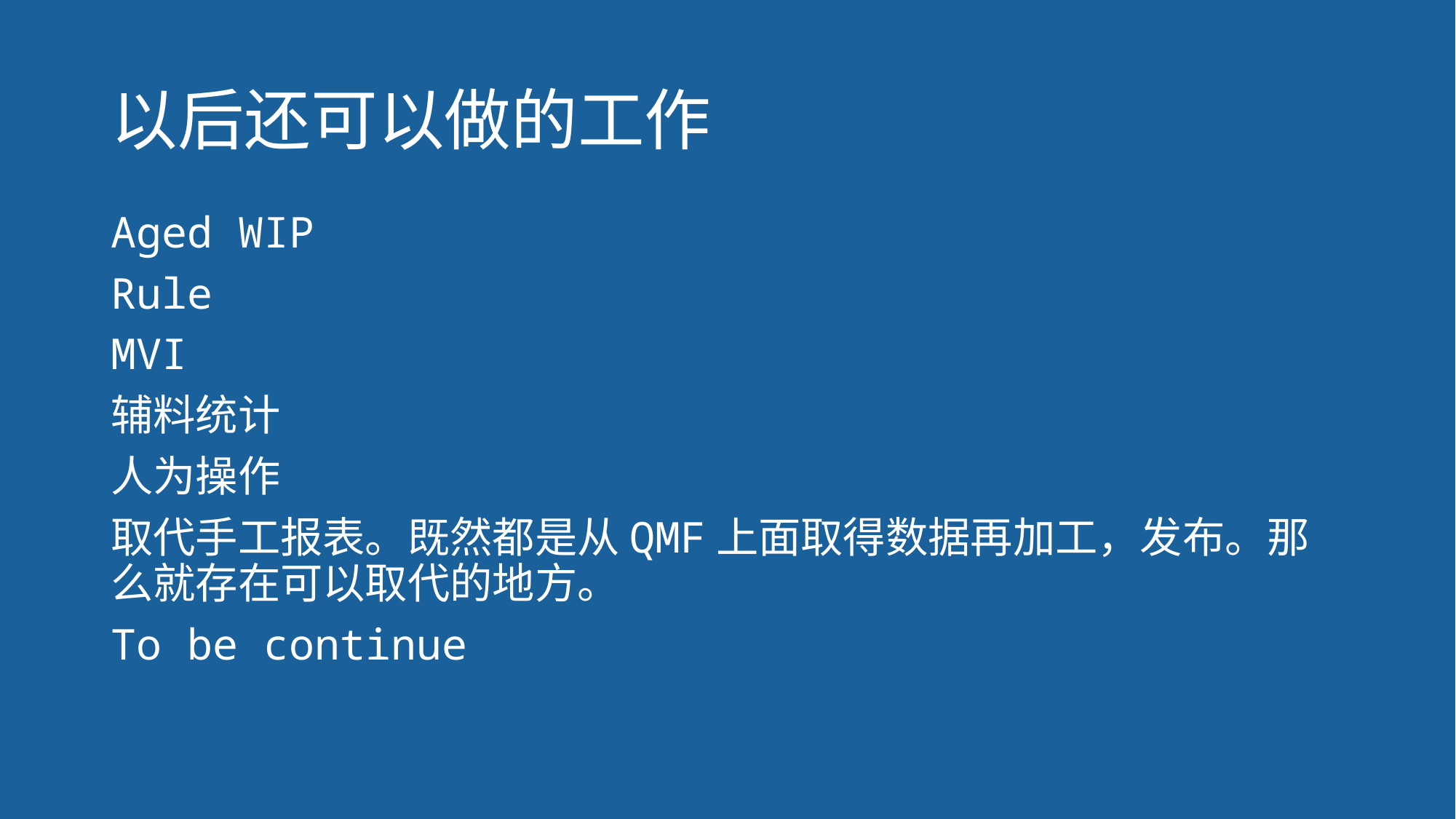

# 以后还可以做的工作
Aged WIP
Rule
MVI
辅料统计
人为操作
取代手工报表。既然都是从QMF上面取得数据再加工，发布。那么就存在可以取代的地方。
To be continue